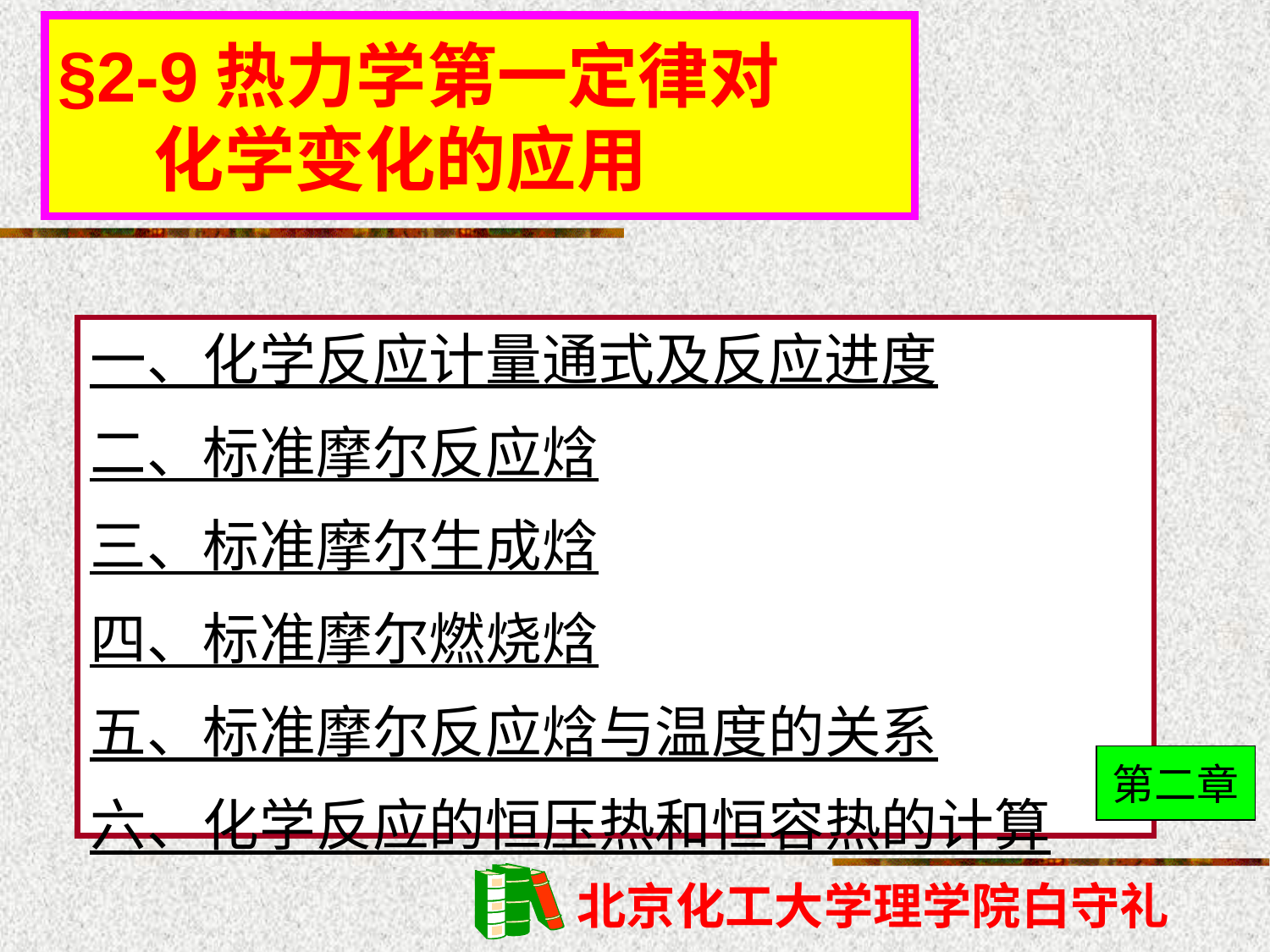

# §2-9热力学第一定律对 化学变化的应用
一、化学反应计量通式及反应进度
二、标准摩尔反应焓
三、标准摩尔生成焓
四、标准摩尔燃烧焓
五、标准摩尔反应焓与温度的关系
六、化学反应的恒压热和恒容热的计算
第二章